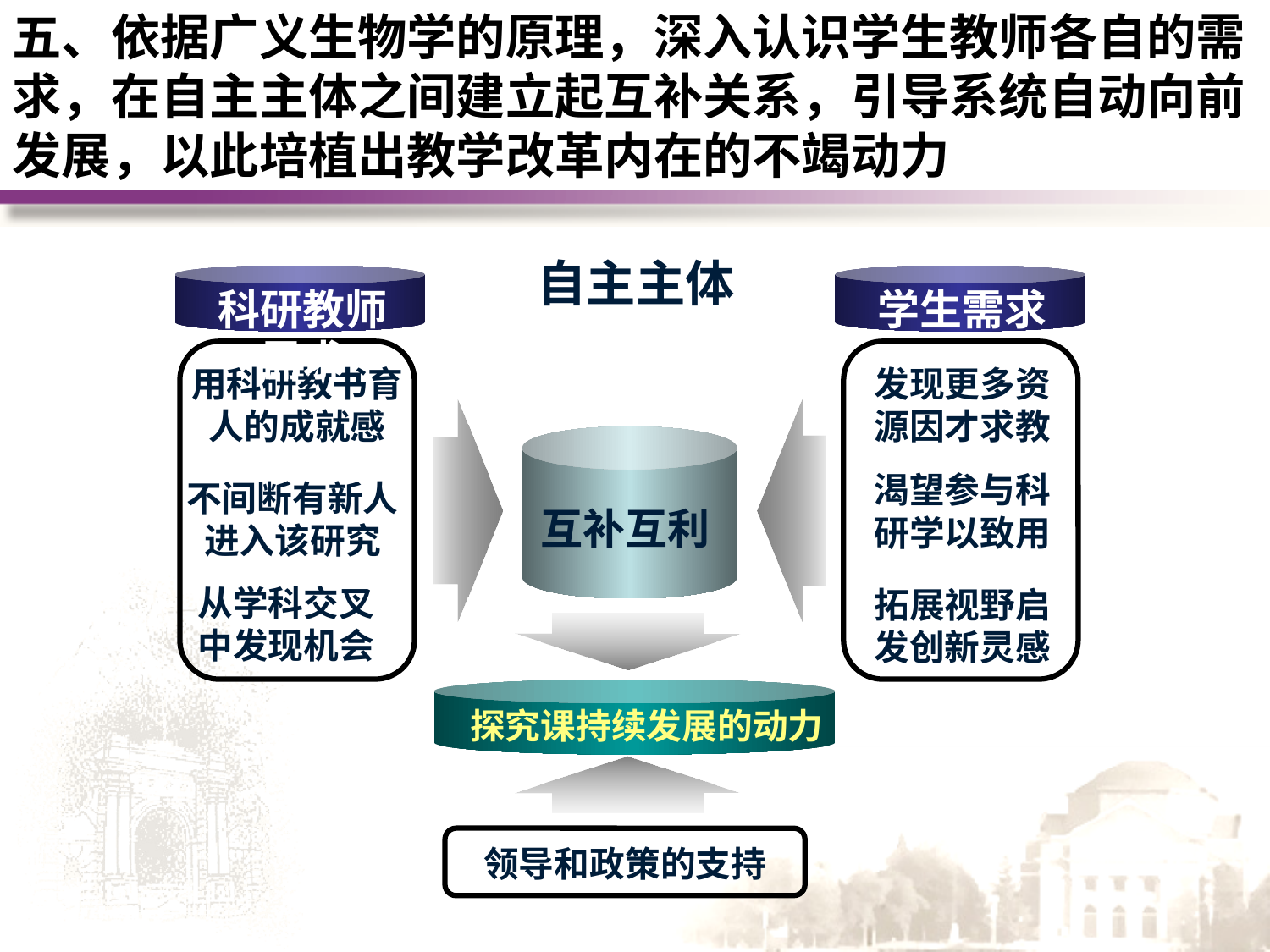

五、依据广义生物学的原理，深入认识学生教师各自的需求，在自主主体之间建立起互补关系，引导系统自动向前发展，以此培植出教学改革内在的不竭动力
自主主体

科研教师需求
学生需求

用科研教书育人的成就感
发现更多资源因才求教

渴望参与科研学以致用
不间断有新人进入该研究
互补互利
从学科交叉中发现机会
拓展视野启发创新灵感

探究课持续发展的动力

领导和政策的支持